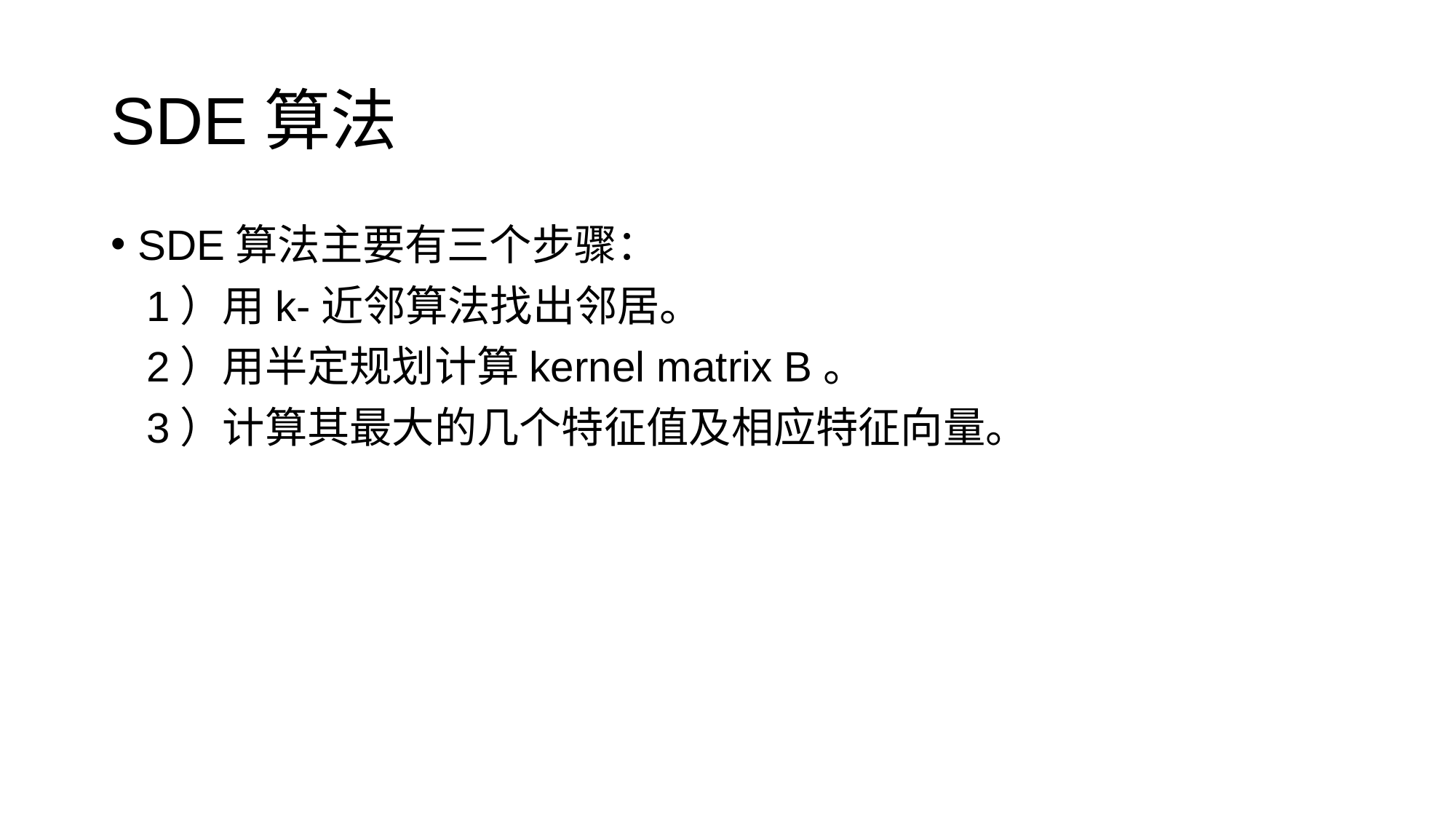

# SDE算法
SDE算法主要有三个步骤：
   1）用k-近邻算法找出邻居。
   2）用半定规划计算kernel matrix B。
   3）计算其最大的几个特征值及相应特征向量。